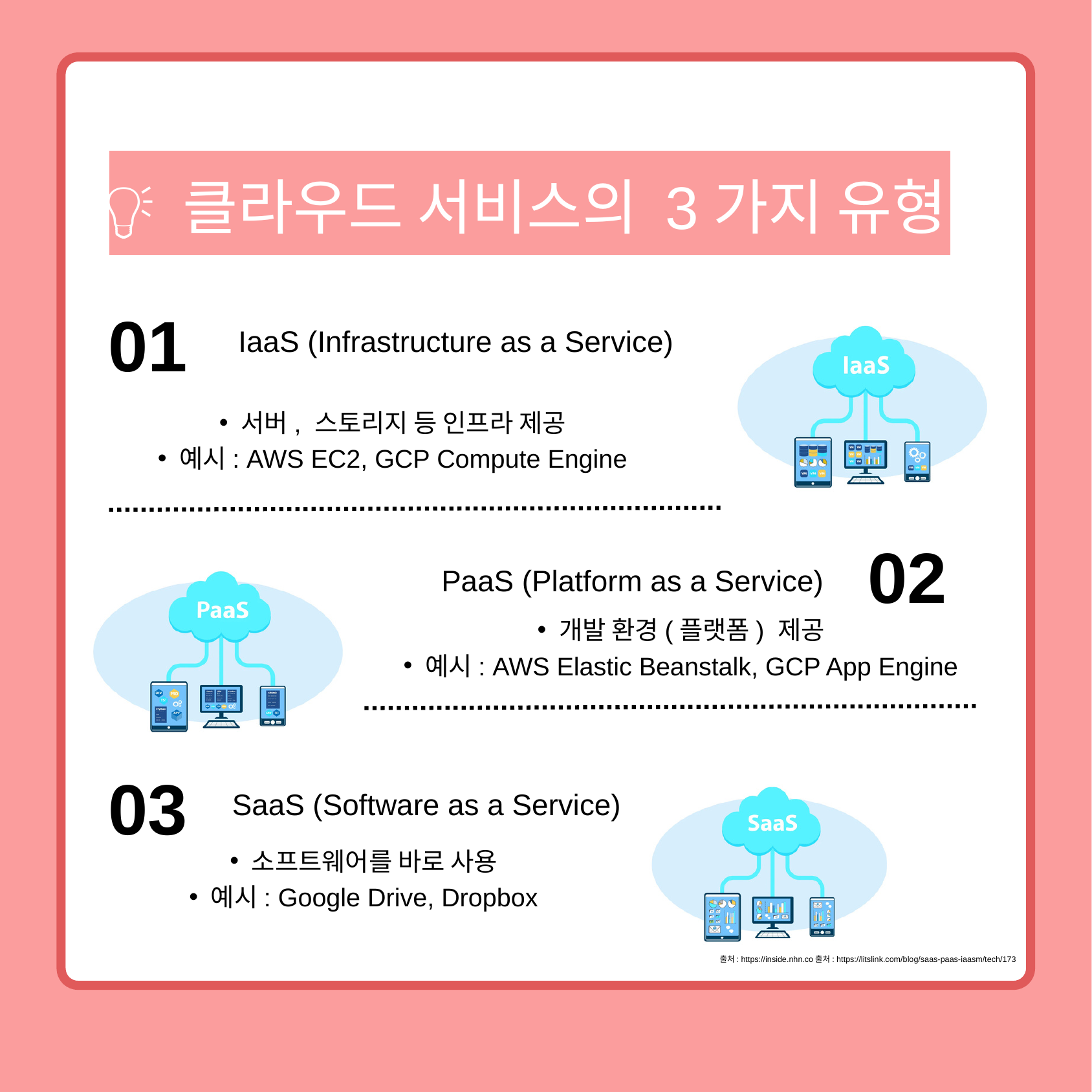

💡 클라우드 서비스의 3가지 유형
01

IaaS (Infrastructure as a Service)
서버, 스토리지 등 인프라 제공
예시: AWS EC2, GCP Compute Engine

02
PaaS (Platform as a Service)

개발 환경(플랫폼) 제공
예시: AWS Elastic Beanstalk, GCP App Engine

03

SaaS (Software as a Service)
소프트웨어를 바로 사용
예시: Google Drive, Dropbox

출처: https://inside.nhn.co출처: https://litslink.com/blog/saas-paas-iaasm/tech/173